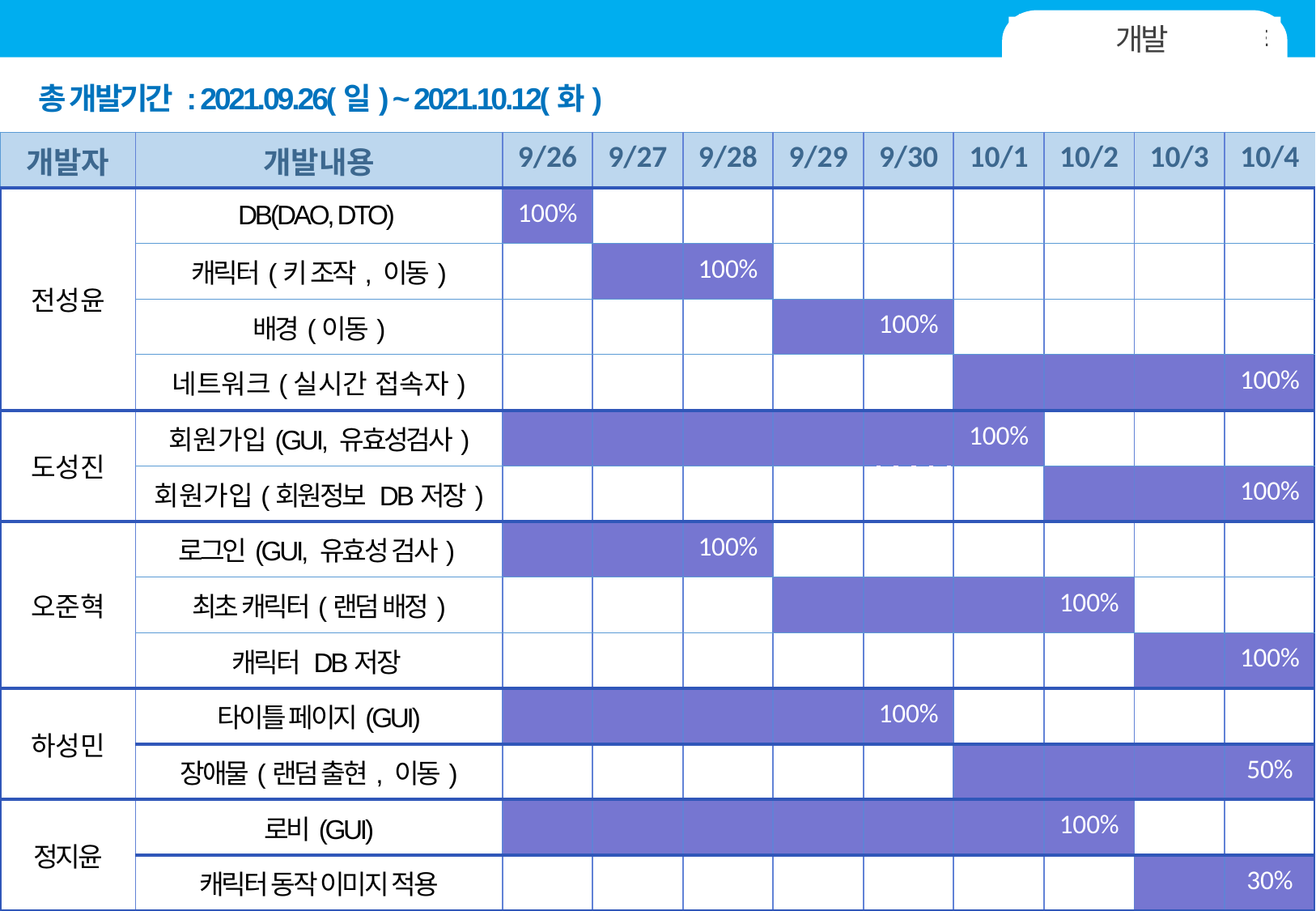

III. 시간계획서(스케줄)
개발
총 개발기간 : 2021.09.26(일) ~ 2021.10.12(화)
| 개발자 | 개발내용 | 9/26 | 9/27 | 9/28 | 9/29 | 9/30 | 10/1 | 10/2 | 10/3 | 10/4 |
| --- | --- | --- | --- | --- | --- | --- | --- | --- | --- | --- |
| 전성윤 | DB(DAO, DTO) | 100% |  |  |  |  |  |  |  |  |
|  | 캐릭터(키 조작, 이동) |  |  | 100% |  |  |  |  |  |  |
|  | 배경(이동) |  |  |  |  | 100% |  |  |  |  |
|  | 네트워크(실시간 접속자) |  |  |  |  |  |  |  |  | 100% |
| 도성진 | 회원가입(GUI, 유효성검사) |  |  |  |  |  | 100% |  |  |  |
|  | 회원가입(회원정보 DB저장) |  |  |  |  |  |  |  |  | 100% |
| 오준혁 | 로그인(GUI, 유효성 검사) |  |  | 100% |  |  |  |  |  |  |
|  | 최초 캐릭터(랜덤 배정) |  |  |  |  |  |  | 100% |  |  |
|  | 캐릭터 DB저장 |  |  |  |  |  |  |  |  | 100% |
| 하성민 | 타이틀 페이지(GUI) |  |  |  |  | 100% |  |  |  |  |
|  | 장애물(랜덤 출현, 이동) |  |  |  |  |  |  |  |  | 50% |
| 정지윤 | 로비(GUI) |  |  |  |  |  |  | 100% |  |  |
|  | 캐릭터 동작 이미지 적용 |  |  |  |  |  |  |  |  | 30% |
26